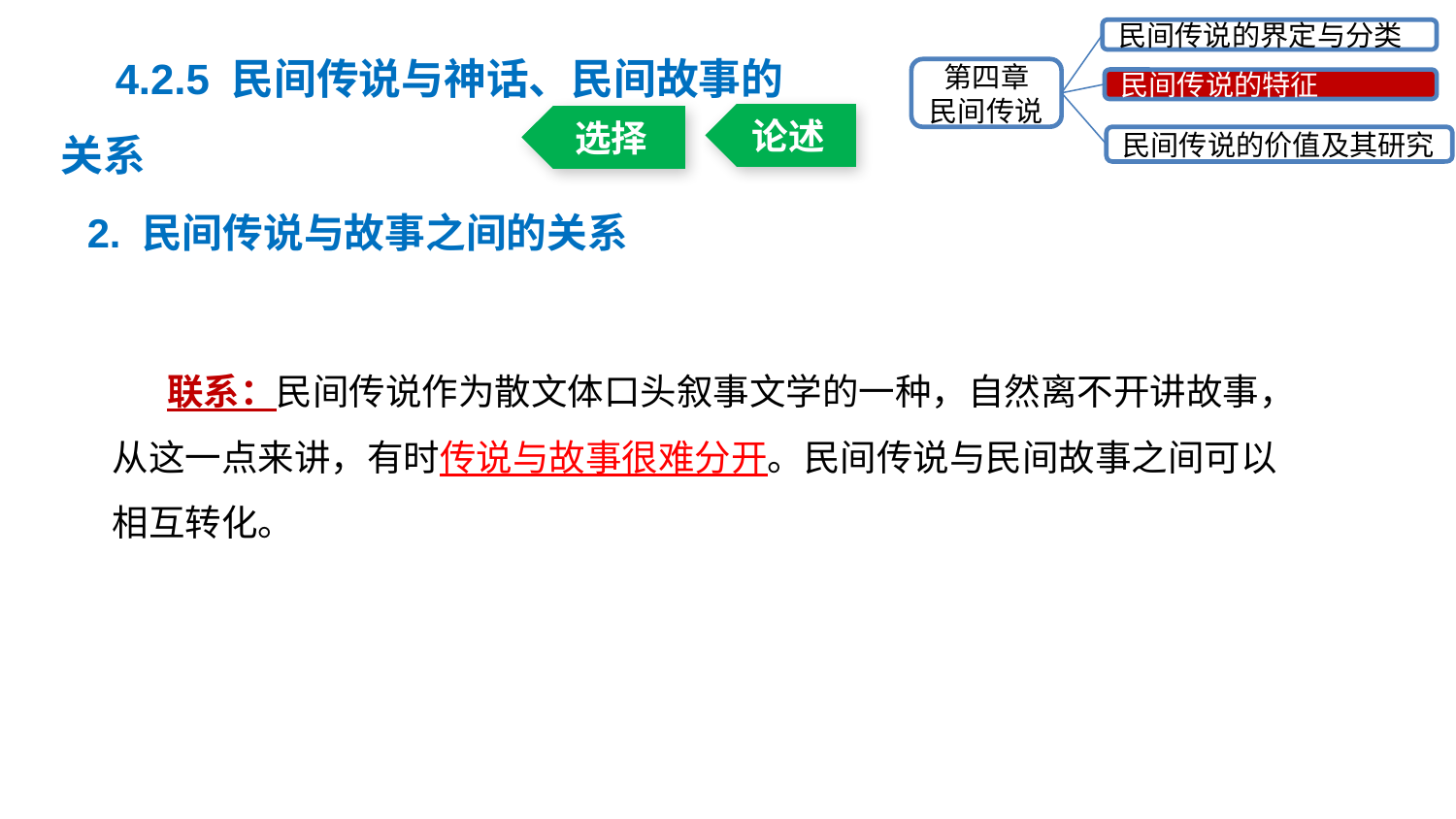

民间传说的界定与分类
第四章
民间传说
民间传说的特征
民间传说的价值及其研究
4.2.5 民间传说与神话、民间故事的关系
论述
选择
2. 民间传说与故事之间的关系
联系：民间传说作为散文体口头叙事文学的一种，自然离不开讲故事，从这一点来讲，有时传说与故事很难分开。民间传说与民间故事之间可以相互转化。